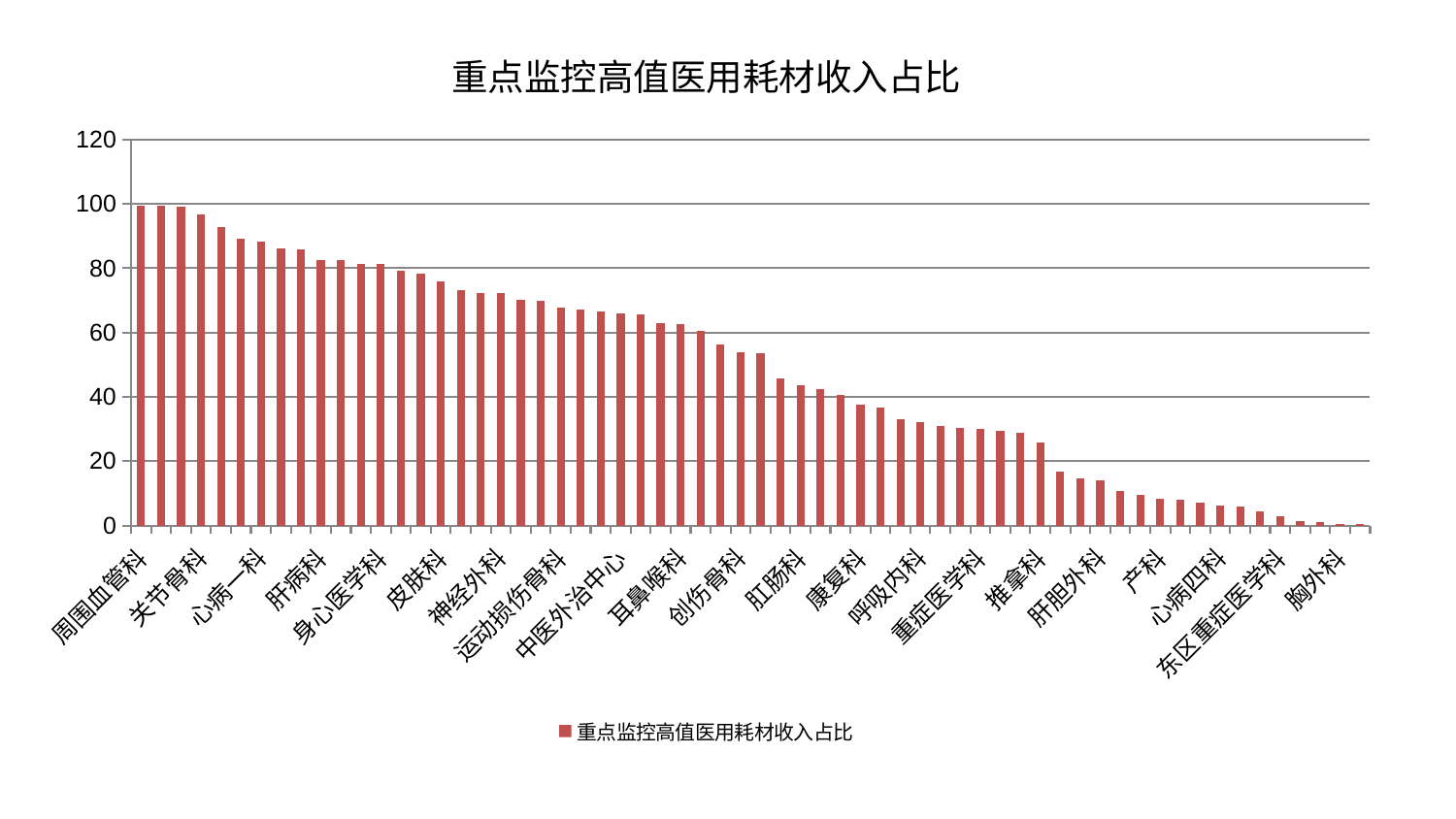

### Chart: 重点监控高值医用耗材收入占比

| Category | 重点监控高值医用耗材收入占比 |
|---|---|
| 周围血管科 | 99.47979566793299 |
| 口腔科 | 99.37463475946767 |
| 儿科 | 99.28547704999977 |
| 关节骨科 | 96.6610688571592 |
| 肾病科 | 92.91550576563293 |
| 泌尿外科 | 89.28980148601691 |
| 心病一科 | 88.3269857645359 |
| 心血管内科 | 86.11276025643559 |
| 心病三科 | 85.79598003249183 |
| 肝病科 | 82.57738647213166 |
| 普通外科 | 82.53108052182017 |
| 乳腺甲状腺外科 | 81.48737150089127 |
| 身心医学科 | 81.21957800138775 |
| 骨科 | 79.32142018610232 |
| 微创骨科 | 78.3302357443441 |
| 皮肤科 | 75.81298371450629 |
| 美容皮肤科 | 73.1011978263339 |
| 心病二科 | 72.22609389570455 |
| 神经外科 | 72.13968731725532 |
| 风湿病科 | 70.13481300376607 |
| 眼科 | 70.03155279917198 |
| 运动损伤骨科 | 67.82544232219938 |
| 小儿骨科 | 67.17590307196267 |
| 东区肾病科 | 66.6730191575027 |
| 中医外治中心 | 65.85424585920964 |
| 妇二科 | 65.69120943266671 |
| 针灸科 | 63.071175253276415 |
| 耳鼻喉科 | 62.693879319928556 |
| 脑病三科 | 60.53007582640222 |
| 消化内科 | 56.40447479488713 |
| 创伤骨科 | 53.793768358280204 |
| 肿瘤内科 | 53.426702608900925 |
| 脾胃科消化科合并 | 45.84502581057157 |
| 肛肠科 | 43.695998887508324 |
| 中医经典科 | 42.337943830198114 |
| 西区重症医学科 | 40.548880596152 |
| 康复科 | 37.475391847162 |
| 肾脏内科 | 36.53257607053868 |
| 妇科妇二科合并 | 32.93463458978296 |
| 呼吸内科 | 31.997191329653397 |
| 治未病中心 | 30.943340219422776 |
| 血液科 | 30.22290432921304 |
| 重症医学科 | 30.090536453559793 |
| 老年医学科 | 29.539368349049177 |
| 小儿推拿科 | 28.864127149888887 |
| 推拿科 | 25.76427105748591 |
| 脾胃病科 | 16.804785447644853 |
| 脑病二科 | 14.581794208914989 |
| 肝胆外科 | 14.12853717630005 |
| 内分泌科 | 10.798798836656665 |
| 脑病一科 | 9.369433635446288 |
| 产科 | 8.225272613598754 |
| 神经内科 | 7.929334517143949 |
| 显微骨科 | 7.096157884747889 |
| 心病四科 | 6.3389732797557885 |
| 综合内科 | 5.8535932844907546 |
| 脊柱骨科 | 4.357339567928231 |
| 东区重症医学科 | 2.9996267359660322 |
| 妇科 | 1.271651739468349 |
| 男科 | 0.974980839387185 |
| 胸外科 | 0.5781583592500139 |
| 医院 | 0.4656 |
258